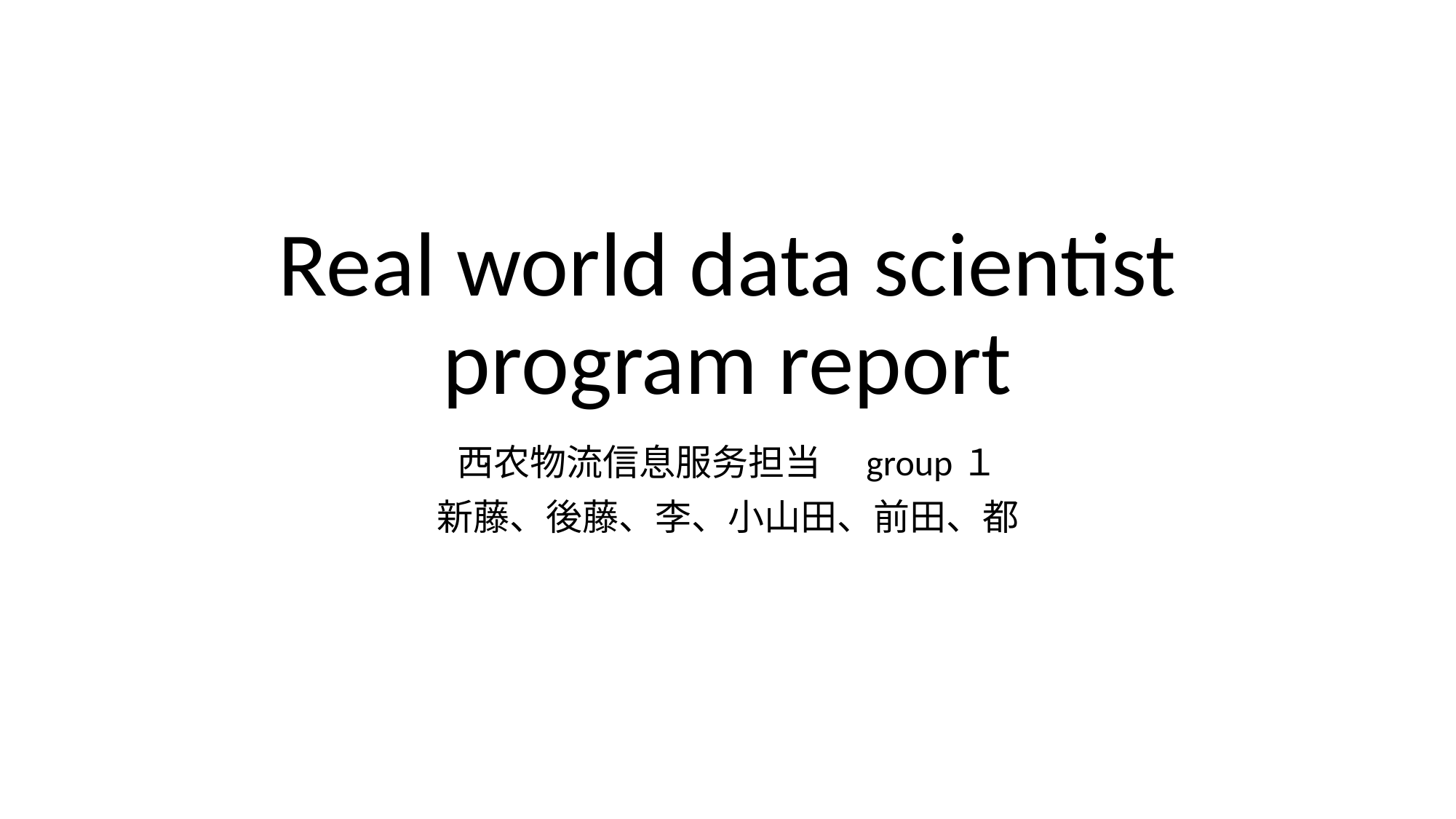

# Real world data scientist program report
西农物流信息服务担当　group１
新藤、後藤、李、小山田、前田、都